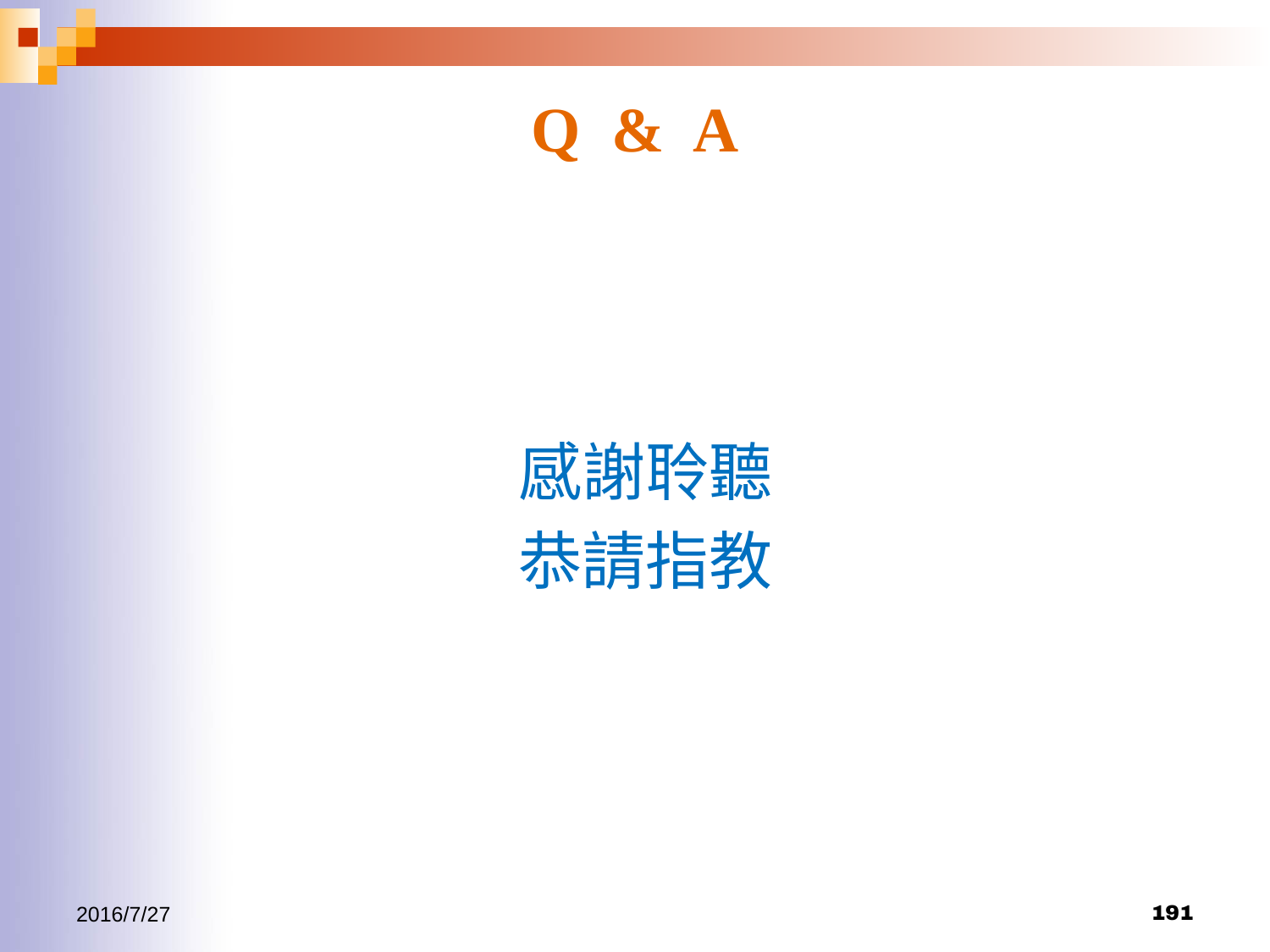

# Q  &  A
感謝聆聽
恭請指教

2016/7/27
191